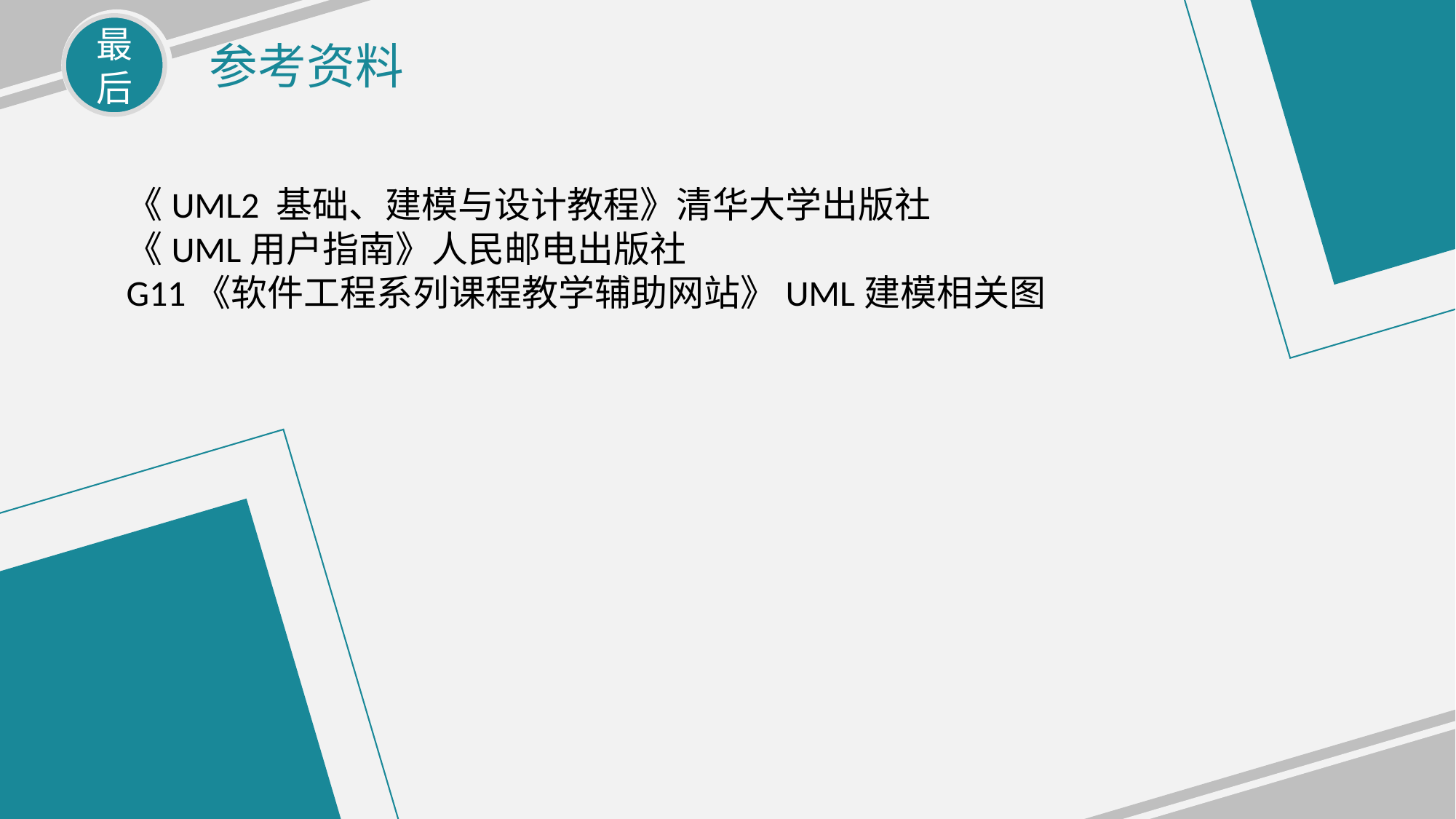

最后
参考资料
《UML2 基础、建模与设计教程》清华大学出版社
《UML用户指南》人民邮电出版社
G11《软件工程系列课程教学辅助网站》UML建模相关图